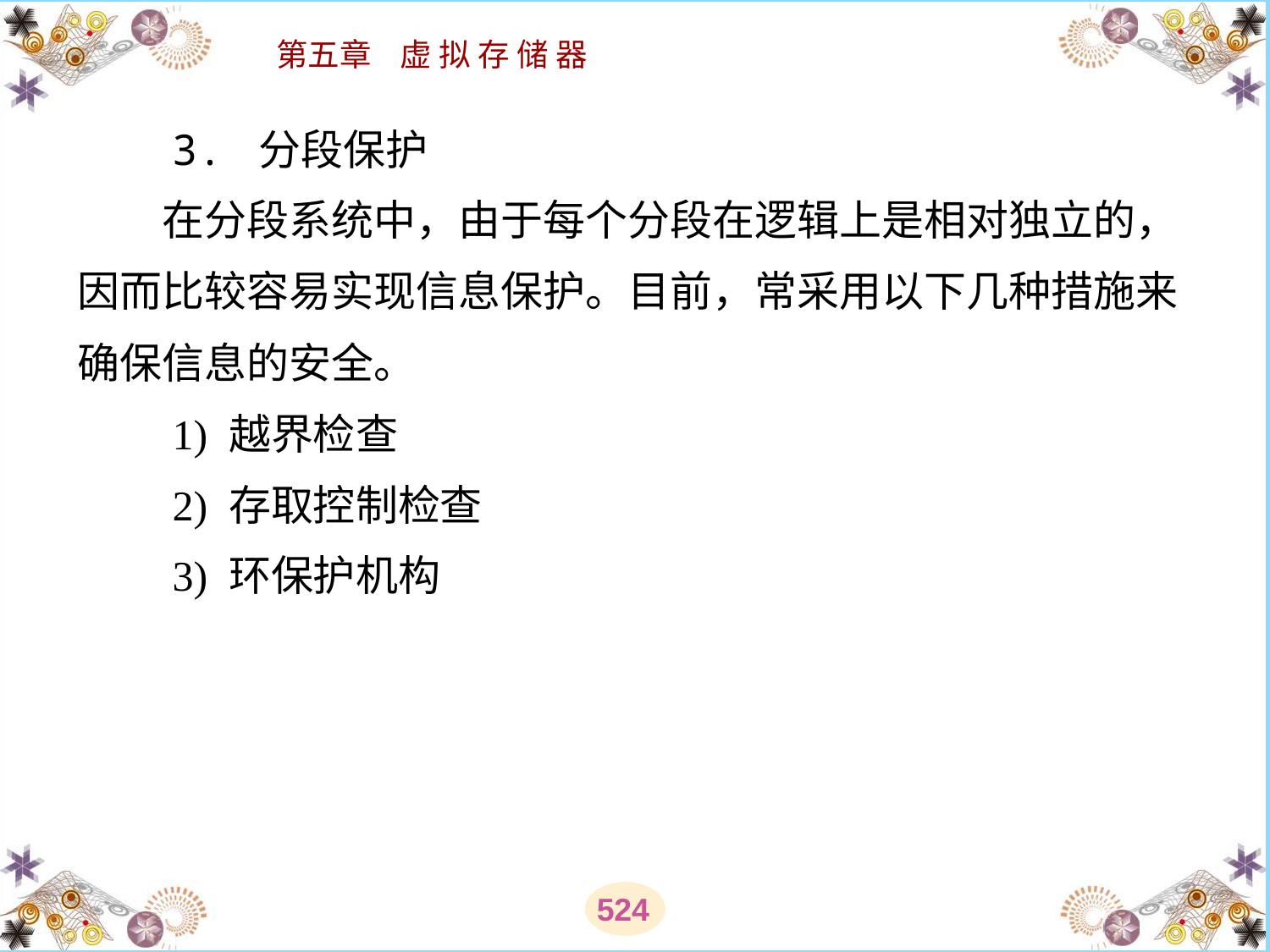

# 3. 分段保护 　　在分段系统中，由于每个分段在逻辑上是相对独立的，因而比较容易实现信息保护。目前，常采用以下几种措施来确保信息的安全。 　　1) 越界检查 　　2) 存取控制检查 　　3) 环保护机构